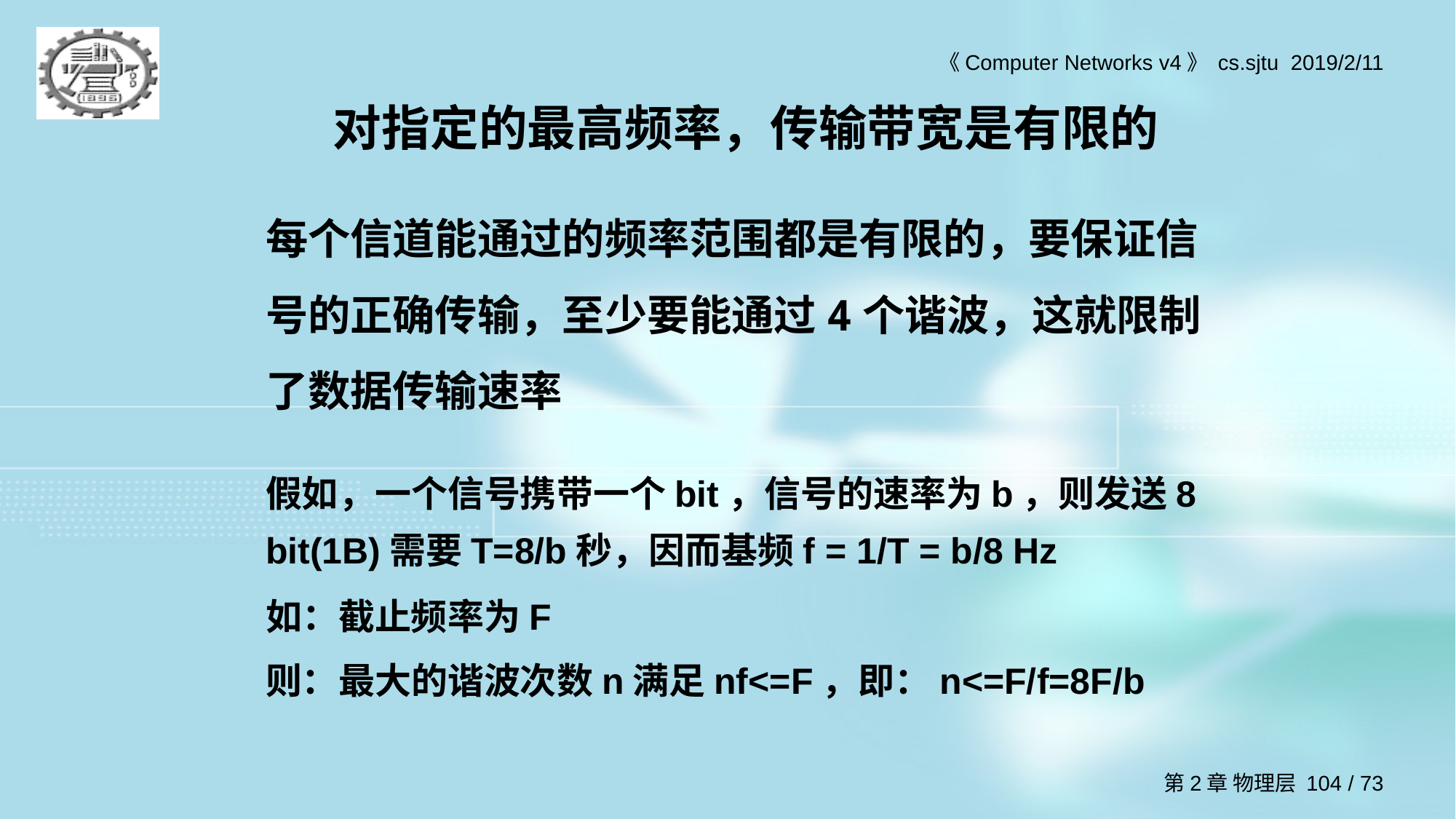

# 对指定的最高频率，传输带宽是有限的
每个信道能通过的频率范围都是有限的，要保证信号的正确传输，至少要能通过4个谐波，这就限制了数据传输速率
假如，一个信号携带一个bit，信号的速率为b，则发送8 bit(1B)需要T=8/b秒，因而基频f = 1/T = b/8 Hz
如：截止频率为F
则：最大的谐波次数n满足nf<=F，即：n<=F/f=8F/b